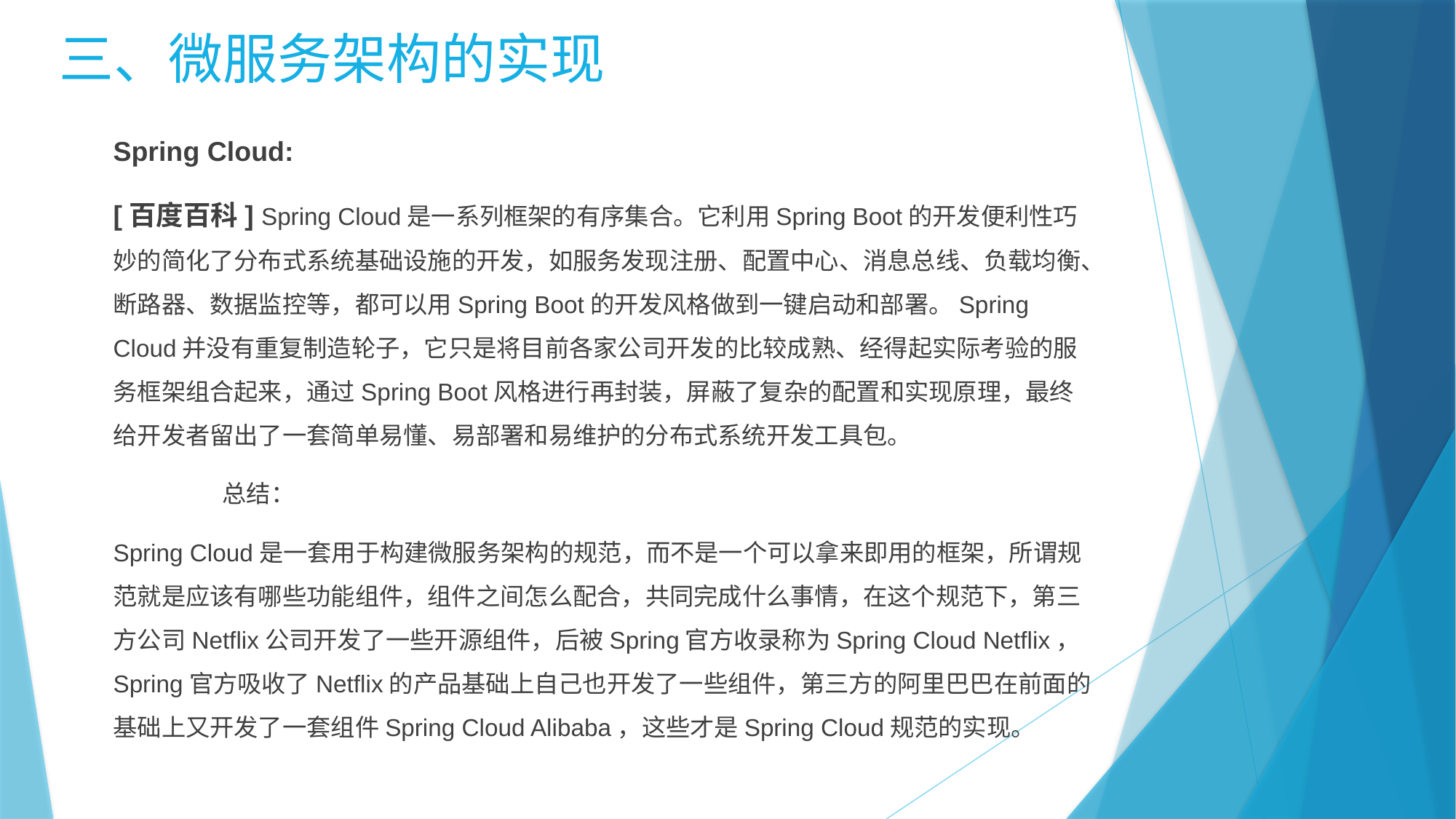

三、微服务架构的实现
Spring Cloud:
[百度百科] Spring Cloud是一系列框架的有序集合。它利用Spring Boot的开发便利性巧妙的简化了分布式系统基础设施的开发，如服务发现注册、配置中心、消息总线、负载均衡、断路器、数据监控等，都可以用Spring Boot的开发风格做到一键启动和部署。Spring Cloud并没有重复制造轮子，它只是将目前各家公司开发的比较成熟、经得起实际考验的服务框架组合起来，通过Spring Boot风格进行再封装，屏蔽了复杂的配置和实现原理，最终给开发者留出了一套简单易懂、易部署和易维护的分布式系统开发工具包。
	总结：
Spring Cloud是一套用于构建微服务架构的规范，而不是一个可以拿来即用的框架，所谓规范就是应该有哪些功能组件，组件之间怎么配合，共同完成什么事情，在这个规范下，第三方公司Netflix公司开发了一些开源组件，后被Spring官方收录称为Spring Cloud Netflix，Spring官方吸收了Netflix的产品基础上自己也开发了一些组件，第三方的阿里巴巴在前面的基础上又开发了一套组件Spring Cloud Alibaba，这些才是Spring Cloud规范的实现。